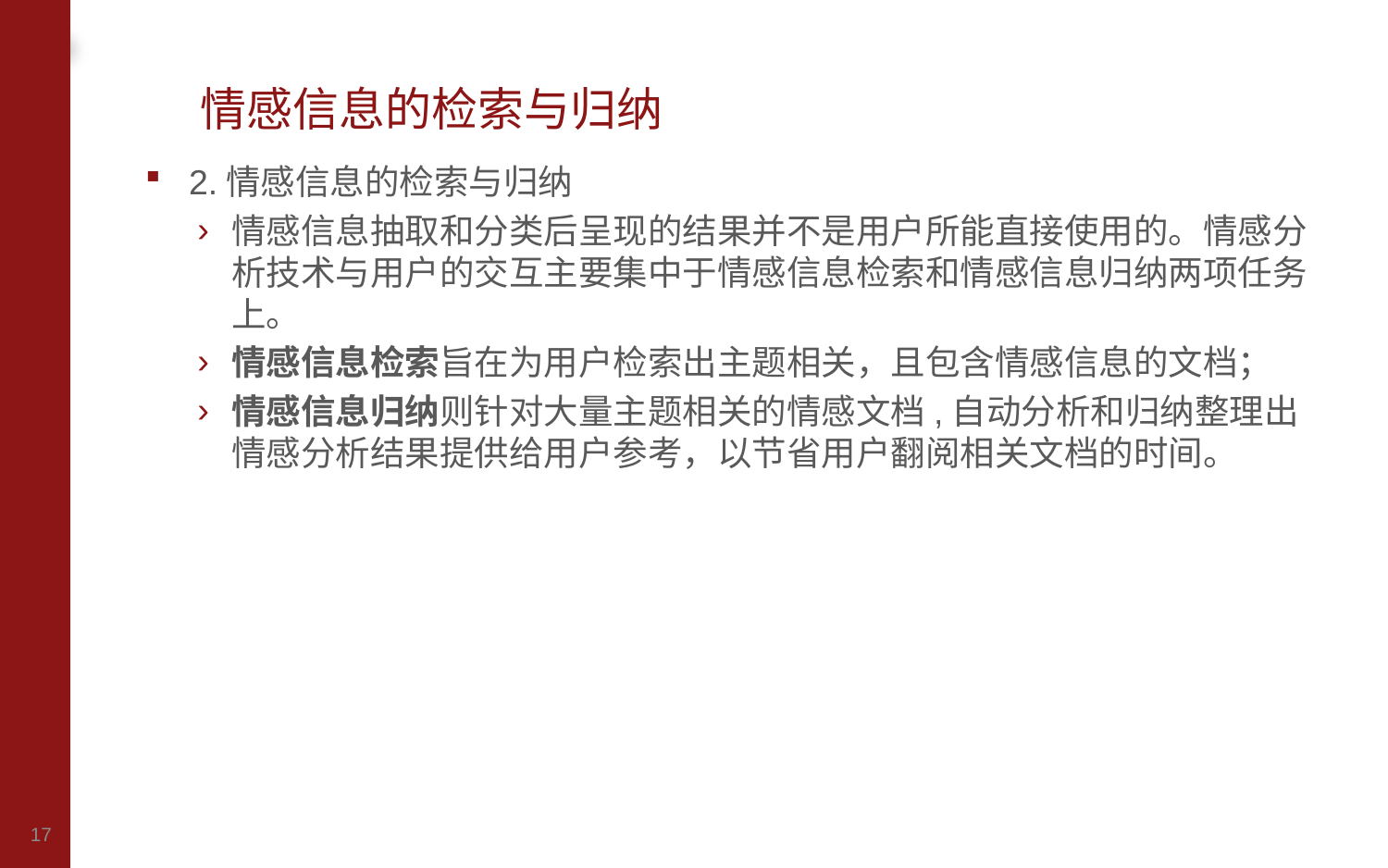

# 情感信息的检索与归纳
2.情感信息的检索与归纳
情感信息抽取和分类后呈现的结果并不是用户所能直接使用的。情感分析技术与用户的交互主要集中于情感信息检索和情感信息归纳两项任务上。
情感信息检索旨在为用户检索出主题相关，且包含情感信息的文档；
情感信息归纳则针对大量主题相关的情感文档,自动分析和归纳整理出情感分析结果提供给用户参考，以节省用户翻阅相关文档的时间。
17